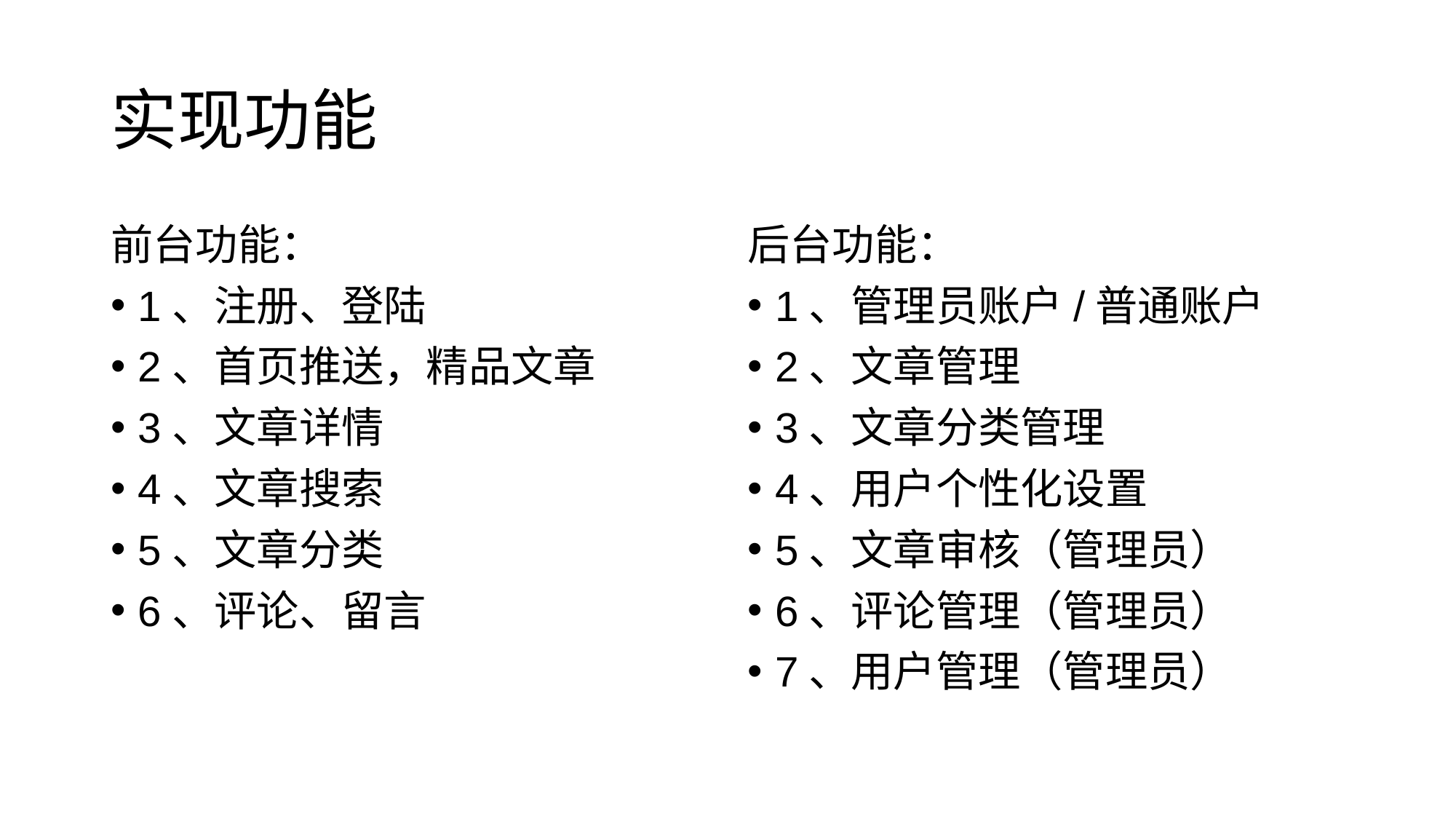

# 实现功能
前台功能：
1、注册、登陆
2、首页推送，精品文章
3、文章详情
4、文章搜索
5、文章分类
6、评论、留言

后台功能：
1、管理员账户/普通账户
2、文章管理
3、文章分类管理
4、用户个性化设置
5、文章审核（管理员）
6、评论管理（管理员）
7、用户管理（管理员）